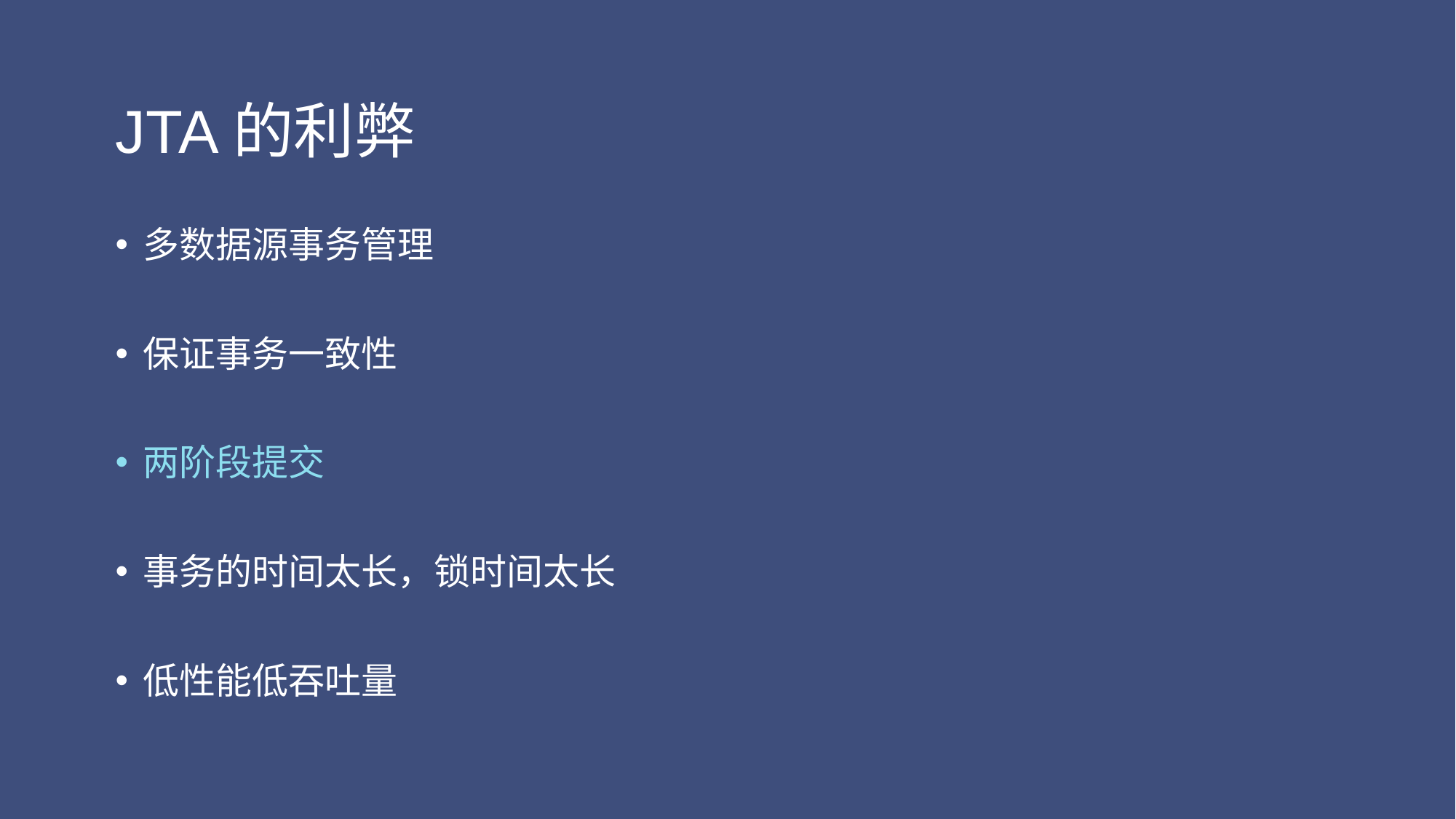

# JTA的利弊
多数据源事务管理

保证事务一致性

两阶段提交

事务的时间太长，锁时间太长

低性能低吞吐量